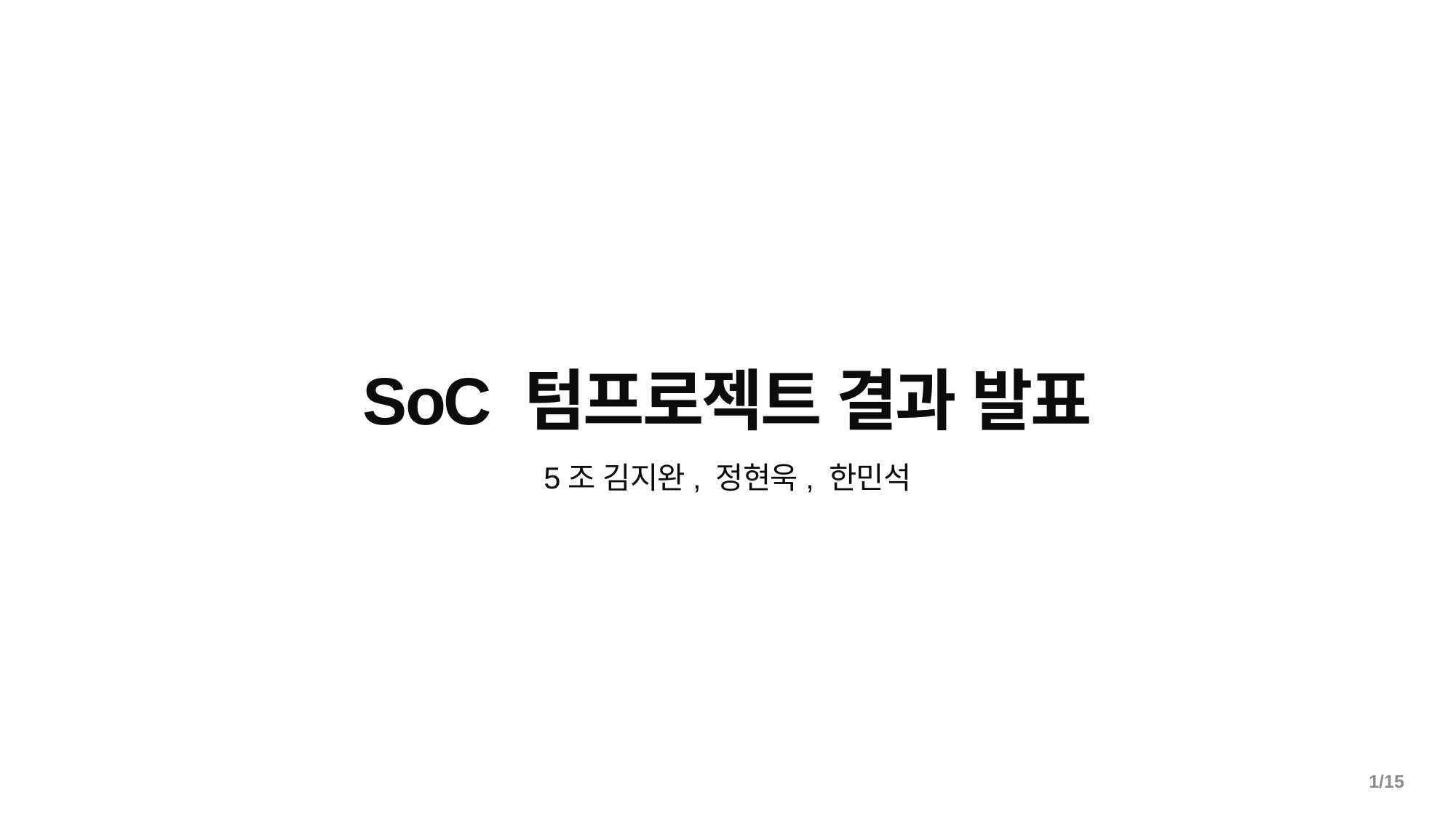

SoC 텀프로젝트 결과 발표
5조 김지완, 정현욱, 한민석
1/15